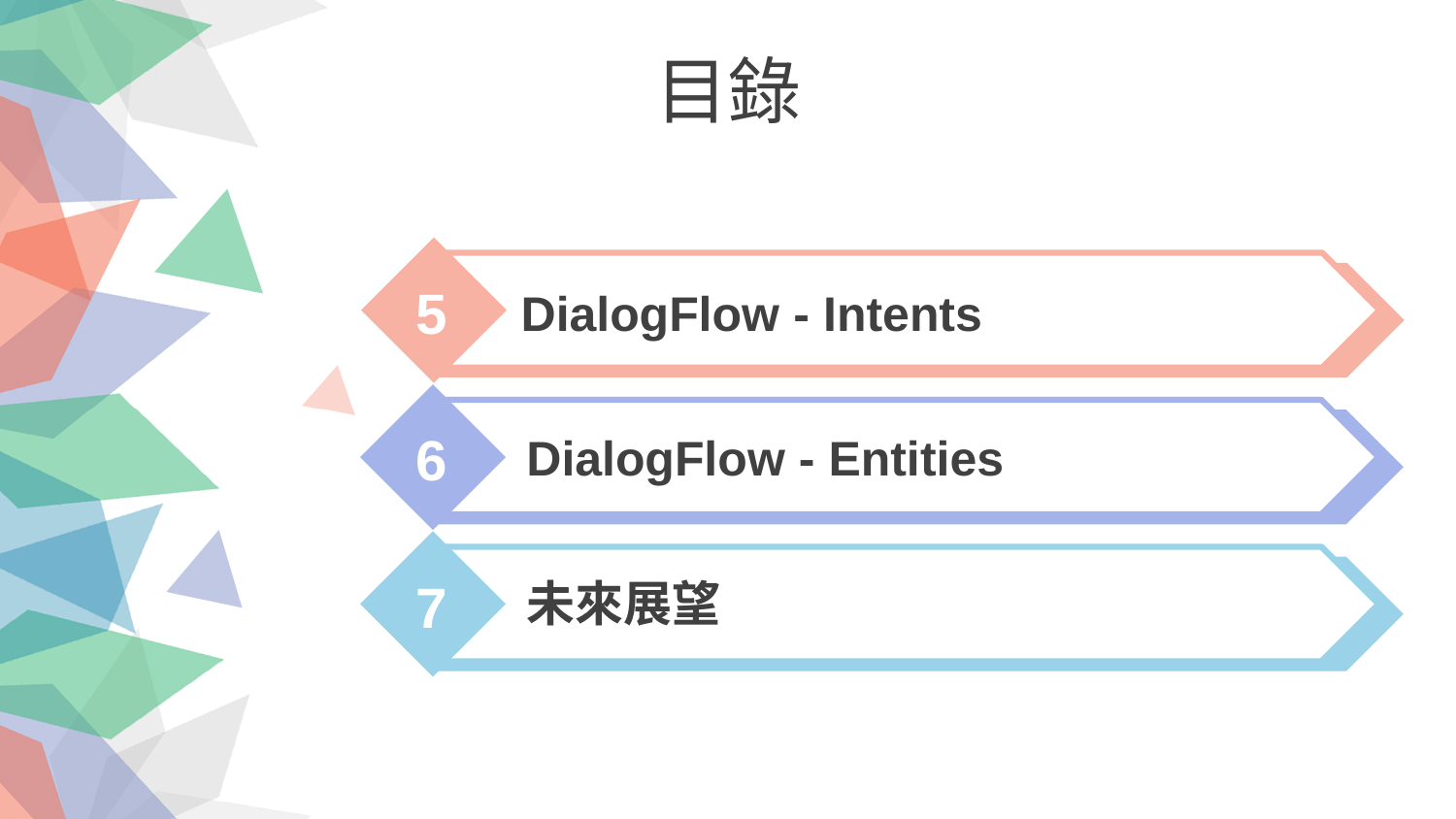

目錄

5
DialogFlow - Intents

6
DialogFlow - Entities

7
未來展望